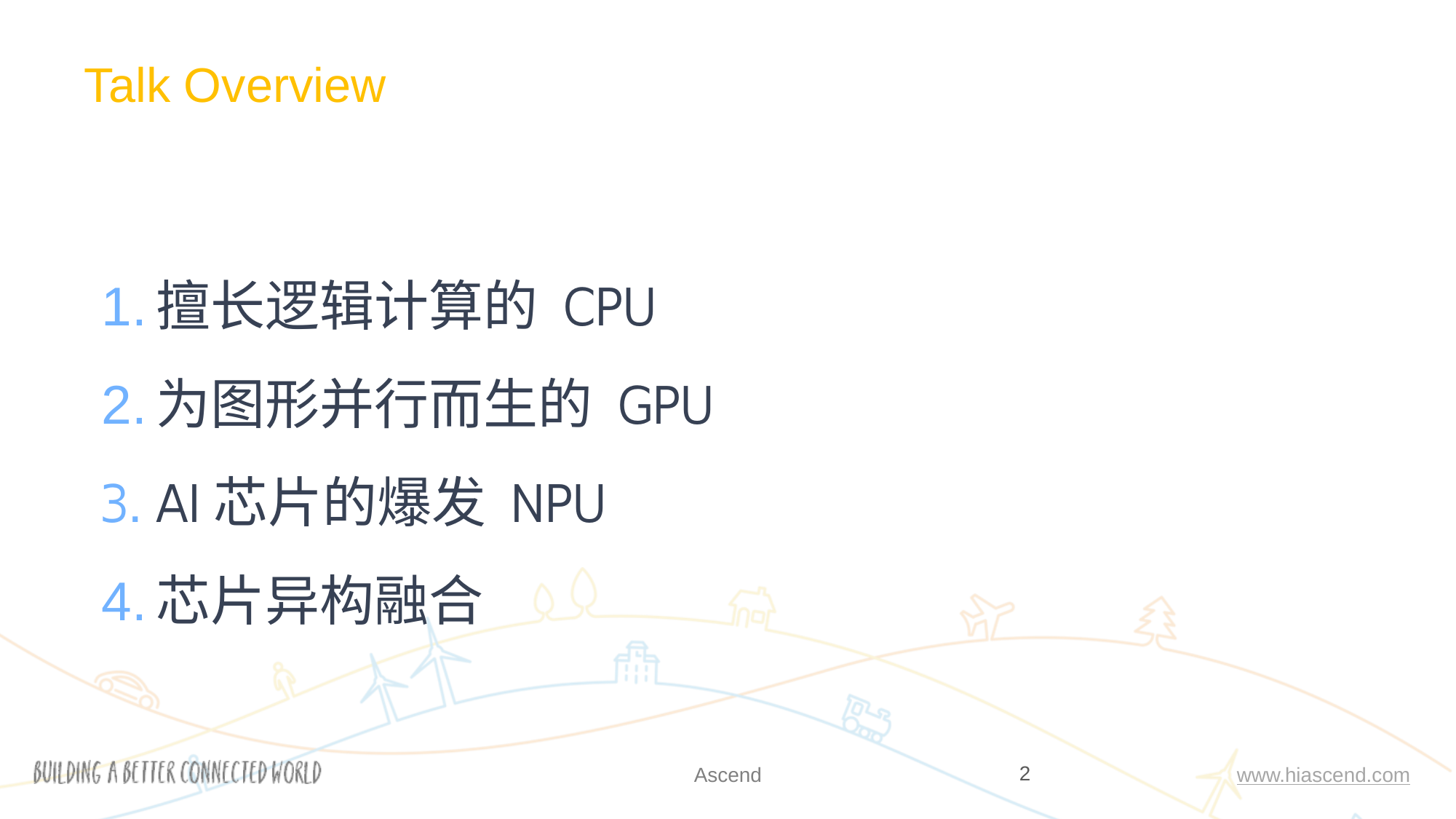

Talk Overview
擅长逻辑计算的 CPU
为图形并行而生的 GPU
AI芯片的爆发 NPU
芯片异构融合